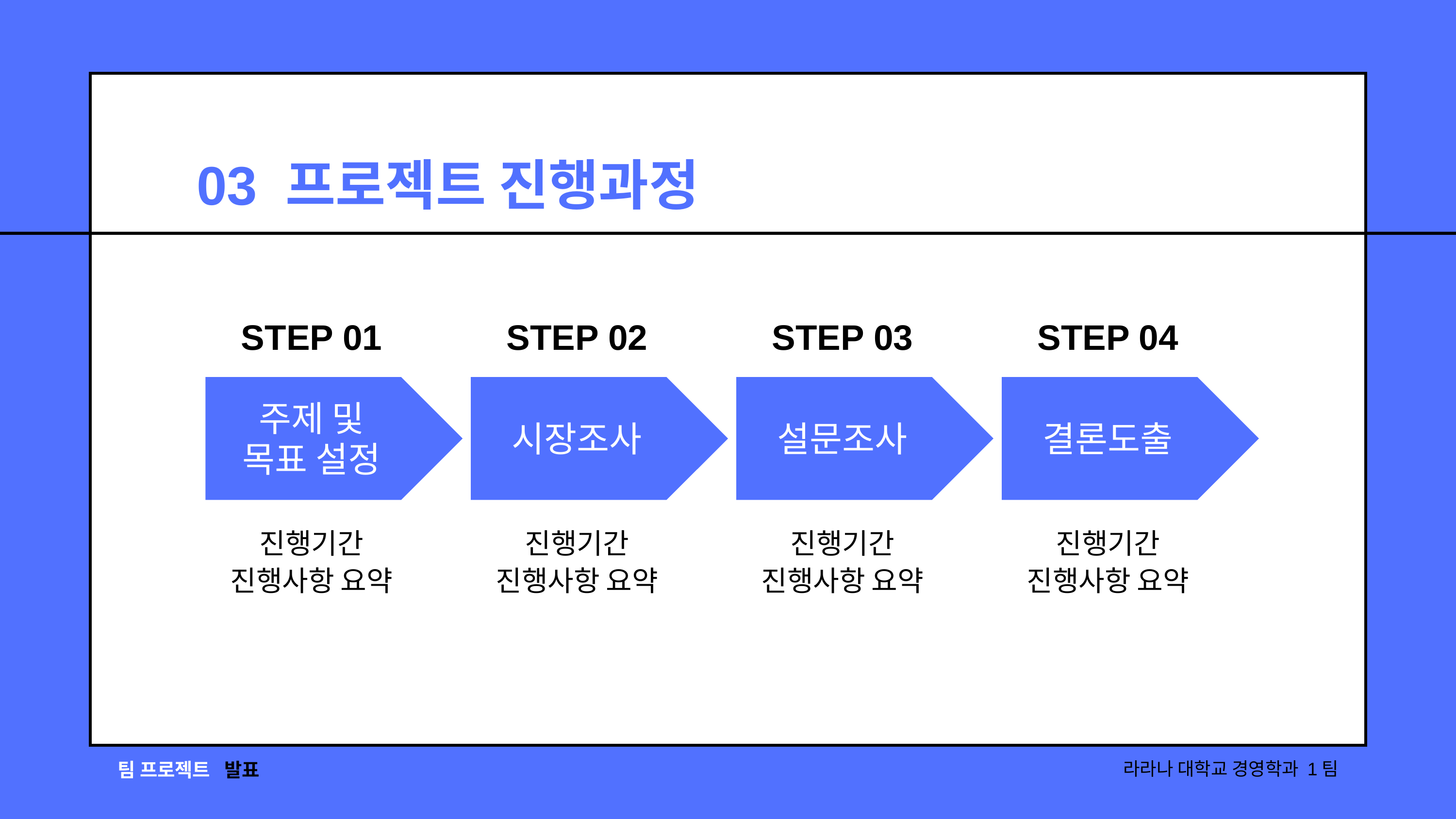

03 프로젝트 진행과정

STEP 01
STEP 02
STEP 03
STEP 04

주제 및
목표 설정
시장조사
설문조사
결론도출
진행기간
진행사항 요약
진행기간
진행사항 요약
진행기간
진행사항 요약
진행기간
진행사항 요약
팀 프로젝트
발표
라라나 대학교 경영학과 1팀